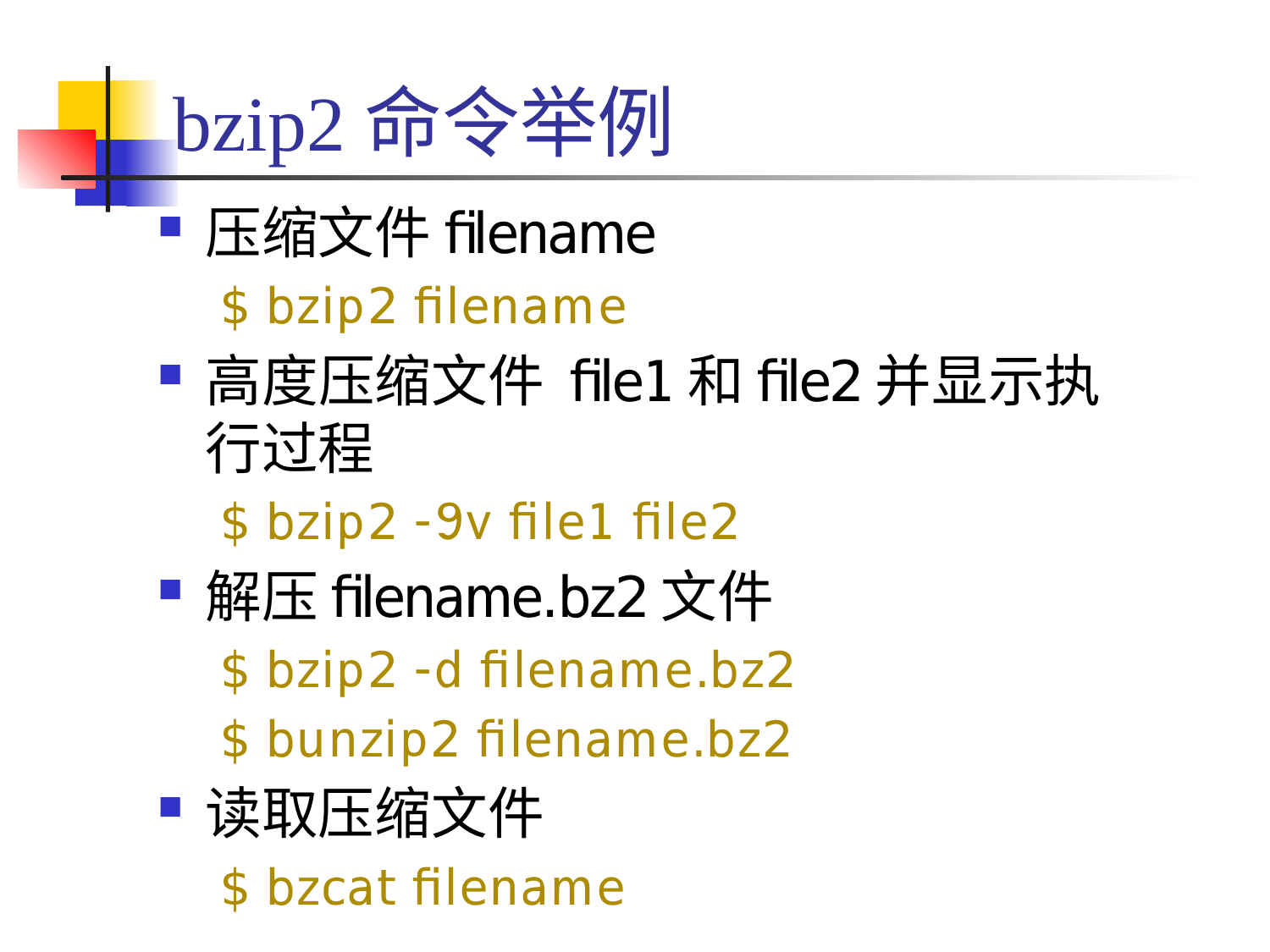

# bzip2命令举例
压缩文件filename
$ bzip2 filename
高度压缩文件 file1和file2并显示执行过程
$ bzip2 -9v file1 file2
解压filename.bz2文件
$ bzip2 -d filename.bz2
$ bunzip2 filename.bz2
读取压缩文件
$ bzcat filename